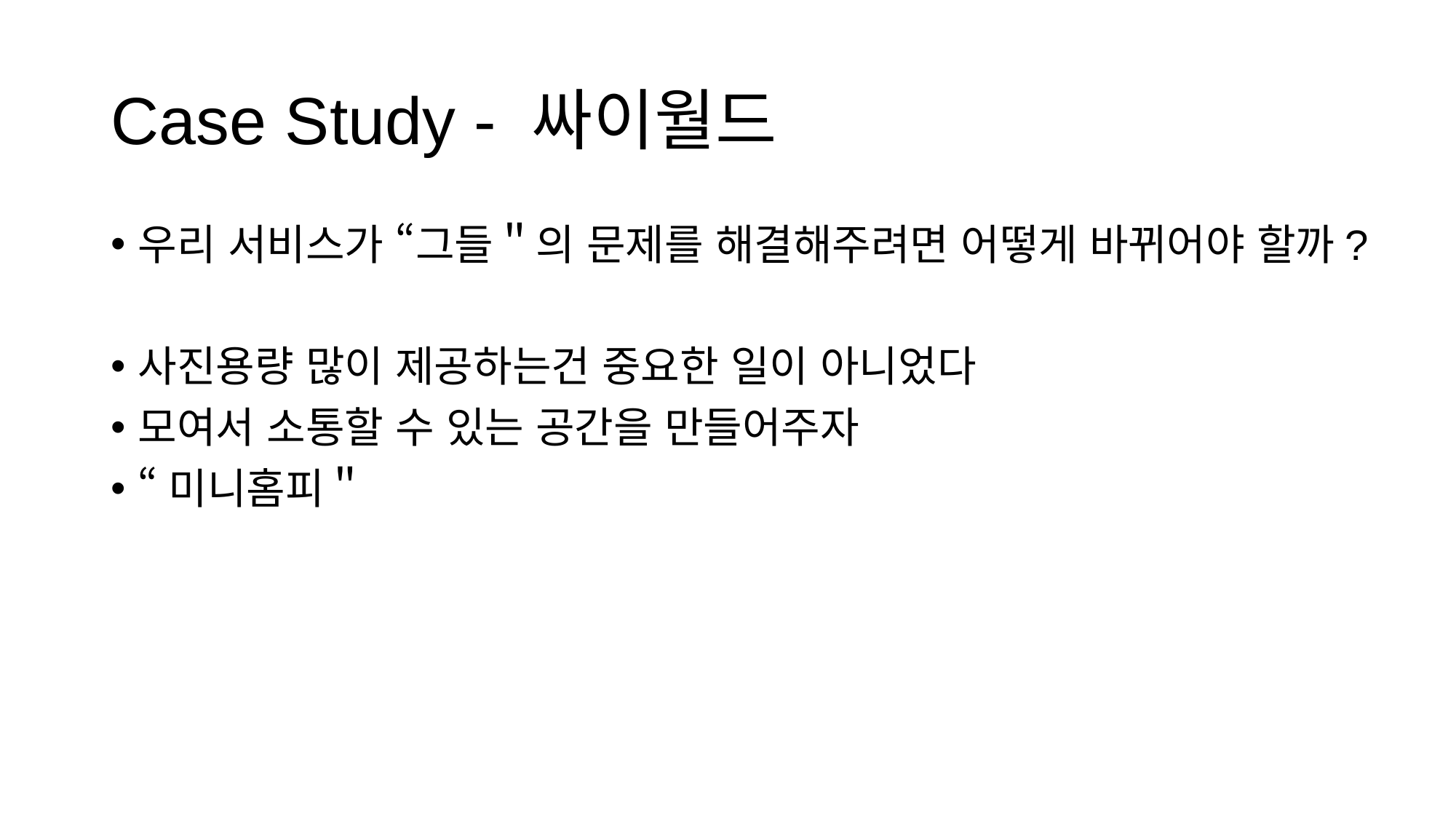

# Case Study - 싸이월드
우리 서비스가 “그들＂의 문제를 해결해주려면 어떻게 바뀌어야 할까?

사진용량 많이 제공하는건 중요한 일이 아니었다
모여서 소통할 수 있는 공간을 만들어주자
“미니홈피＂